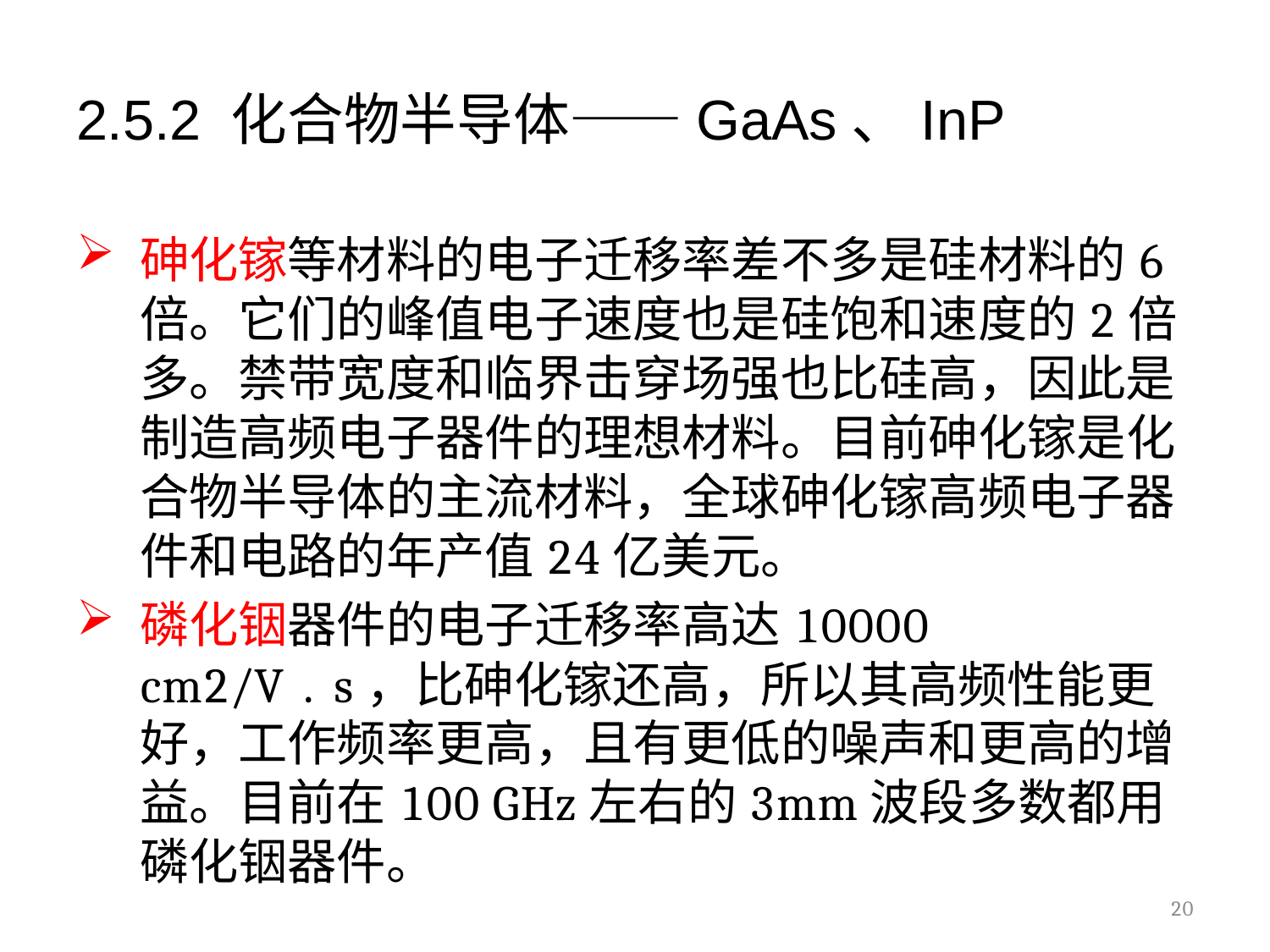

# 2.5.2 化合物半导体——GaAs、InP
砷化镓等材料的电子迁移率差不多是硅材料的6倍。它们的峰值电子速度也是硅饱和速度的2倍多。禁带宽度和临界击穿场强也比硅高，因此是制造高频电子器件的理想材料。目前砷化镓是化合物半导体的主流材料，全球砷化镓高频电子器件和电路的年产值24亿美元。
磷化铟器件的电子迁移率高达10000 cm2/V﹒s，比砷化镓还高，所以其高频性能更好，工作频率更高，且有更低的噪声和更高的增益。目前在100 GHz左右的3mm波段多数都用磷化铟器件。
20